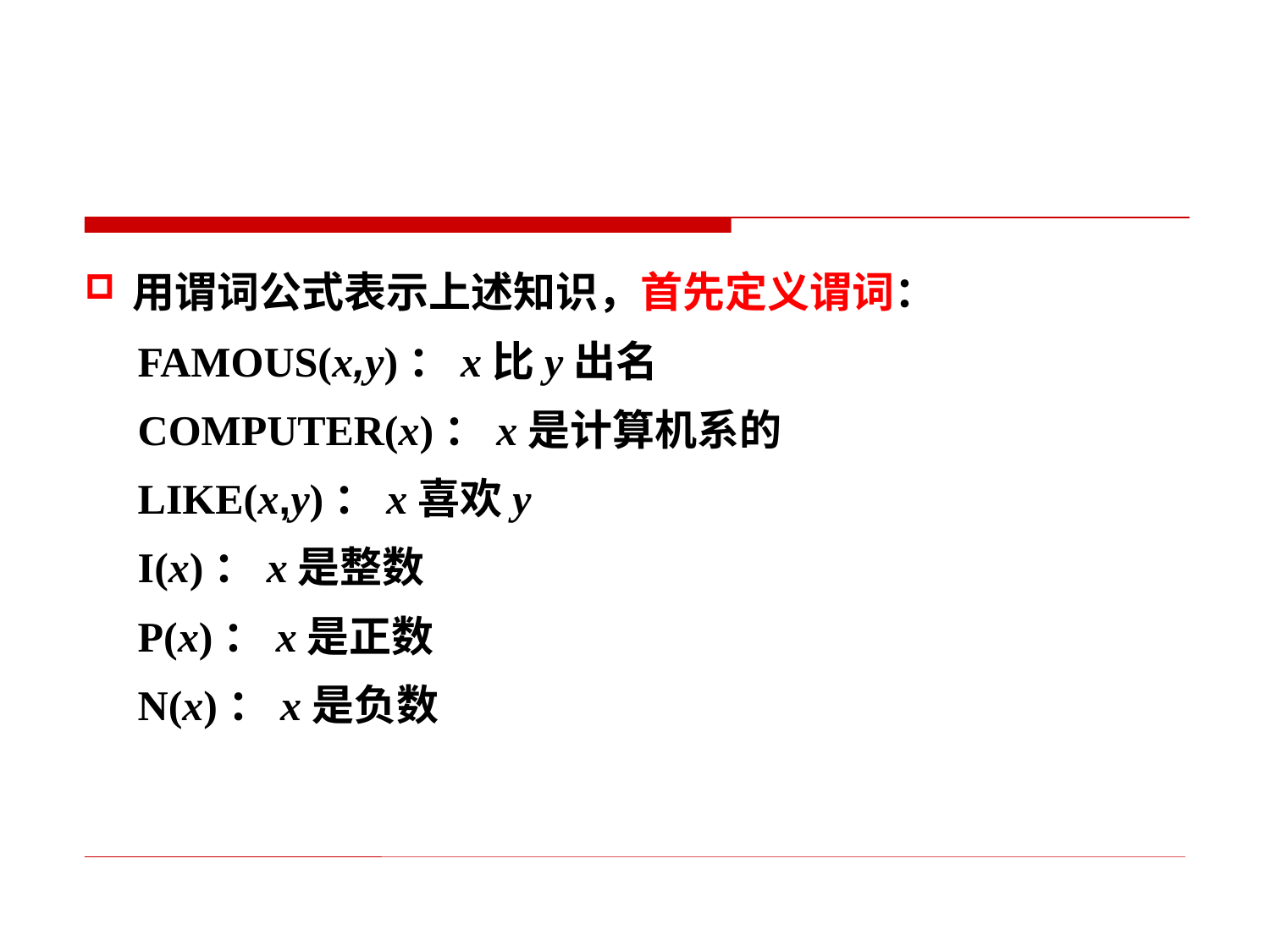

用谓词公式表示上述知识，首先定义谓词：
     FAMOUS(x,y)：x比y出名
     COMPUTER(x)：x是计算机系的
     LIKE(x,y)：x喜欢y
     I(x)：x是整数
     P(x)：x是正数
     N(x)：x是负数